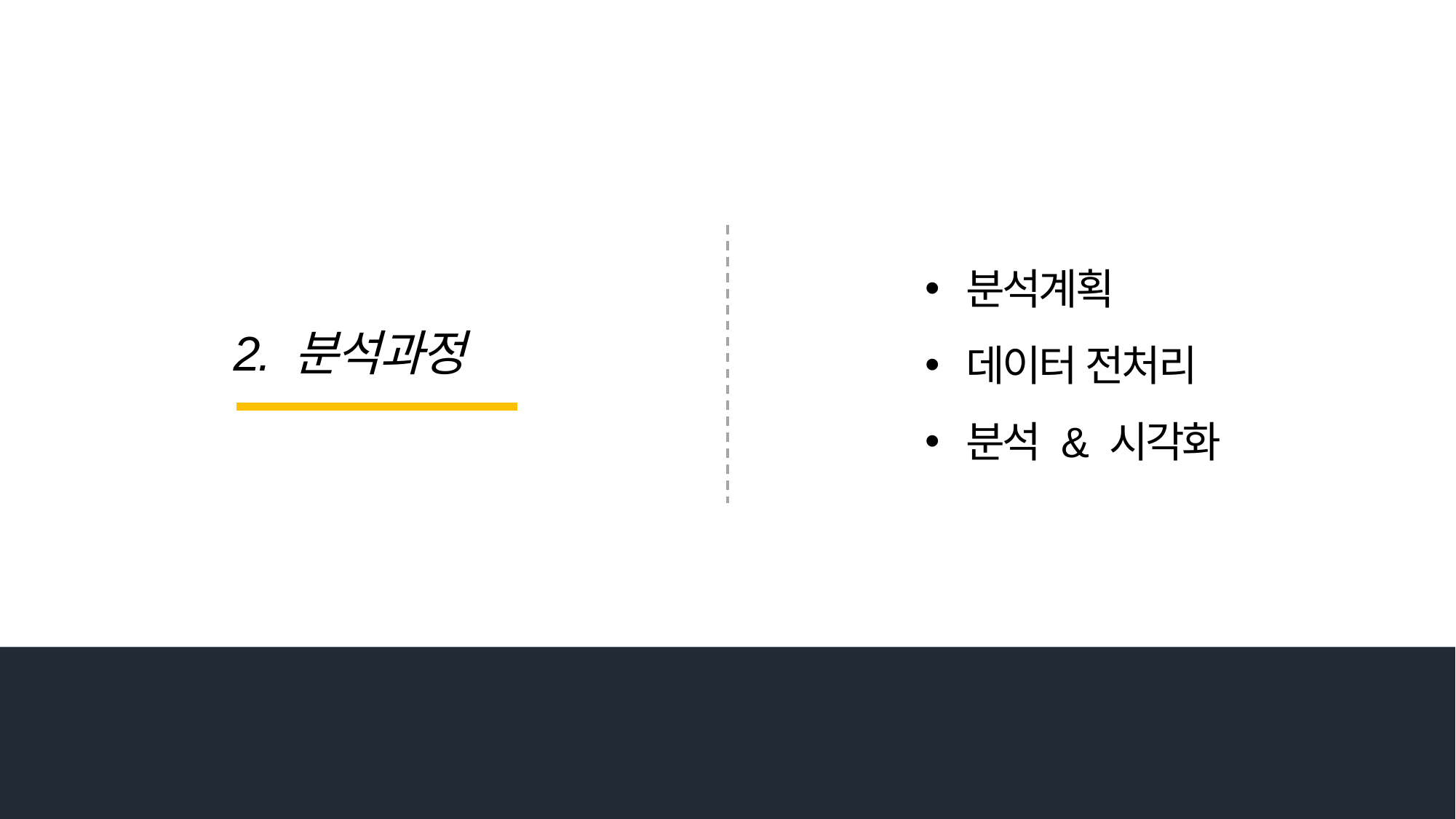

분석계획
데이터 전처리
분석 & 시각화
2. 분석과정